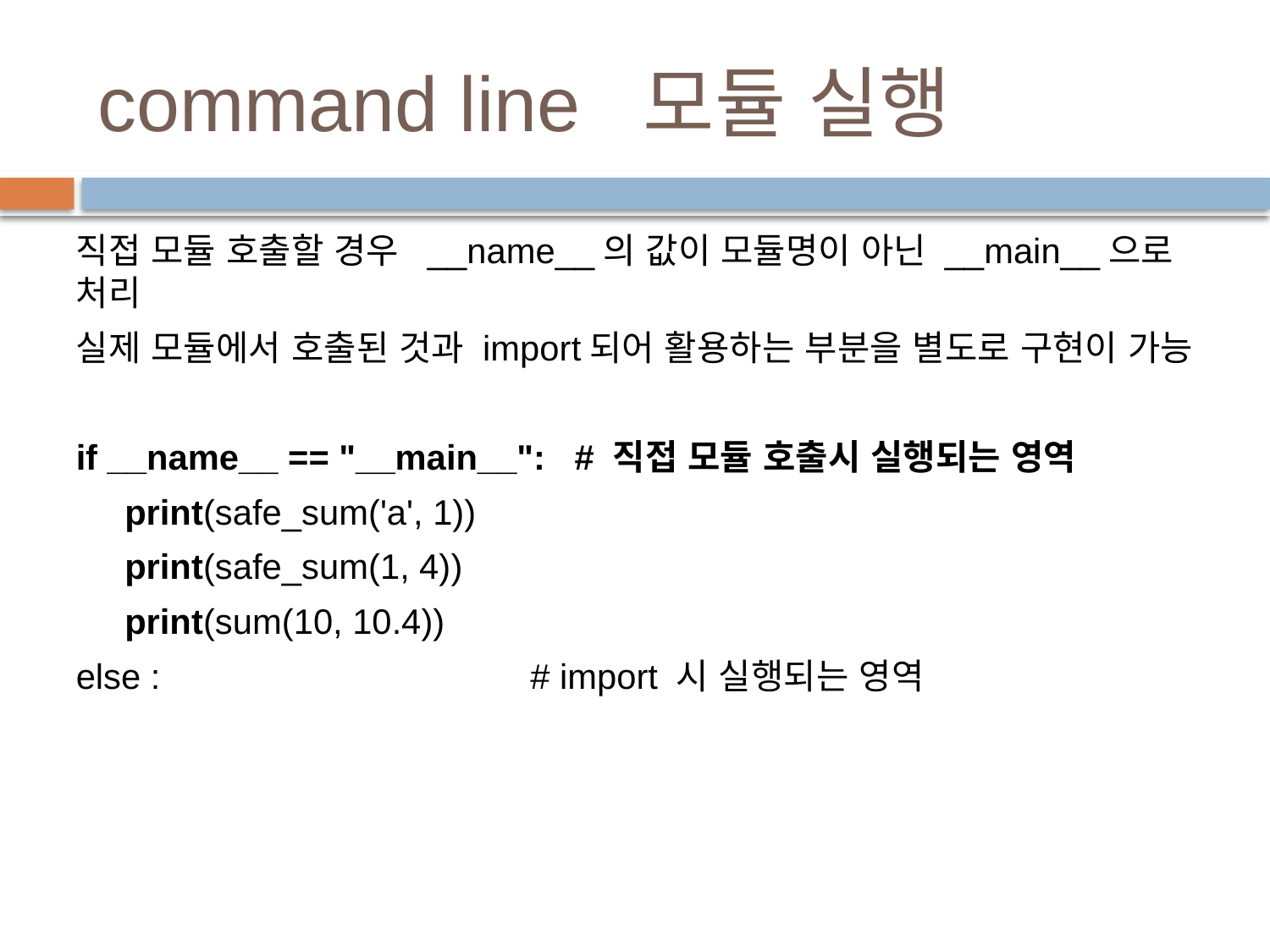

# command line  모듈 실행
직접 모듈 호출할 경우  __name__의 값이 모듈명이 아닌 __main__으로 처리
실제 모듈에서 호출된 것과 import되어 활용하는 부분을 별도로 구현이 가능

if __name__ == "__main__":   # 직접 모듈 호출시 실행되는 영역
     print(safe_sum('a', 1))
     print(safe_sum(1, 4))
     print(sum(10, 10.4))
else :                                      # import 시 실행되는 영역